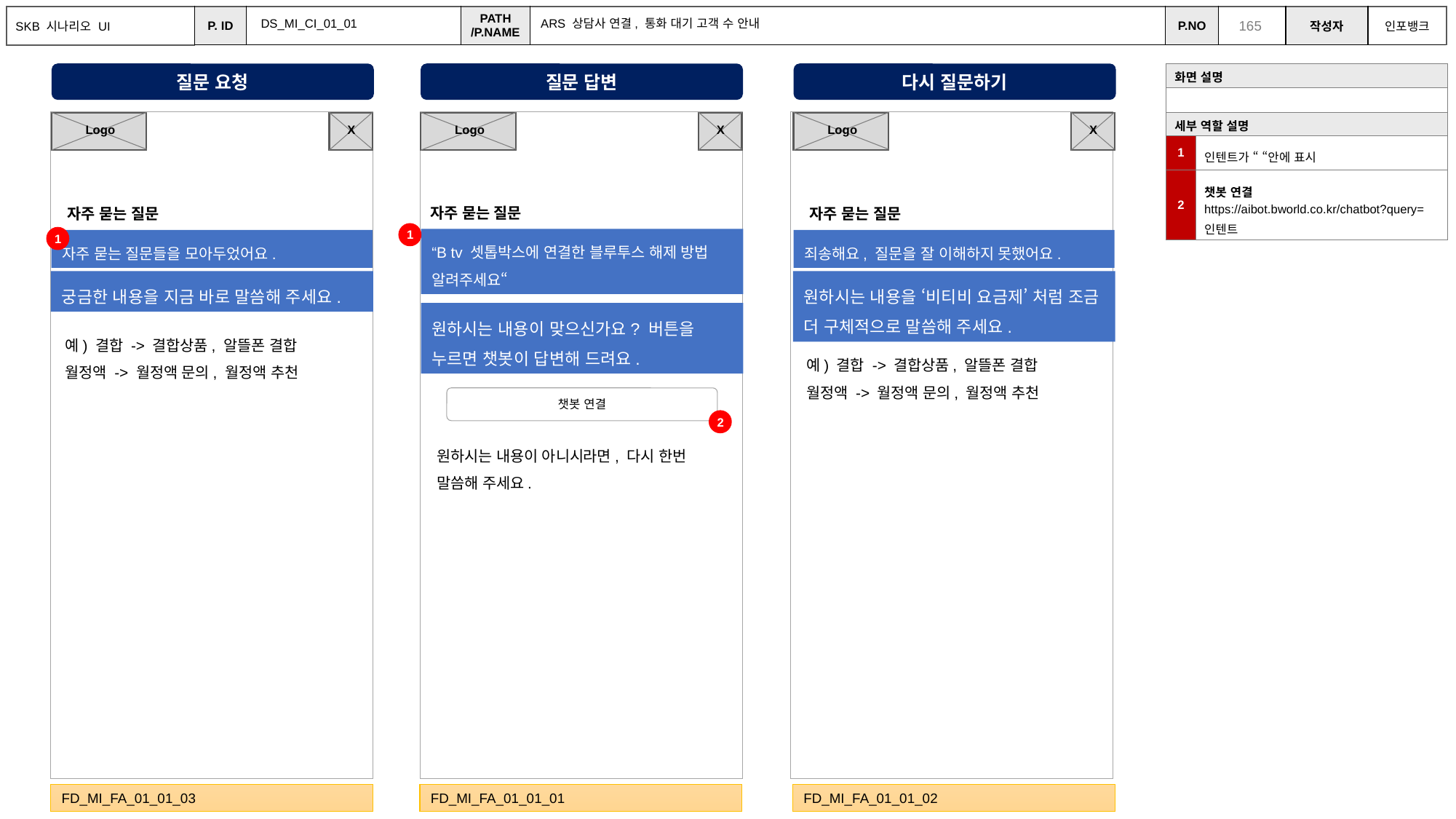

DS_MI_CI_01_01
ARS 상담사 연결, 통화 대기 고객 수 안내
질문 요청
질문 답변
다시 질문하기
| 화면 설명 |  |
| --- | --- |
|  |  |
| 세부 역할 설명 |  |
| 1 | 인텐트가 “ “안에 표시 |
| 2 | 챗봇 연결 https://aibot.bworld.co.kr/chatbot?query=인텐트 |

X

X

X

Logo

Logo

Logo
자주 묻는 질문
자주 묻는 질문
자주 묻는 질문
1
1
“B tv 셋톱박스에 연결한 블루투스 해제 방법 알려주세요“
자주 묻는 질문들을 모아두었어요.
죄송해요, 질문을 잘 이해하지 못했어요.
궁금한 내용을 지금 바로 말씀해 주세요.
원하시는 내용을 ‘비티비 요금제’ 처럼 조금 더 구체적으로 말씀해 주세요.
원하시는 내용이 맞으신가요? 버튼을 누르면 챗봇이 답변해 드려요.
예) 결합 -> 결합상품, 알뜰폰 결합
월정액 -> 월정액 문의, 월정액 추천
예) 결합 -> 결합상품, 알뜰폰 결합
월정액 -> 월정액 문의, 월정액 추천

챗봇 연결
2
원하시는 내용이 아니시라면, 다시 한번 말씀해 주세요.
FD_MI_FA_01_01_03
FD_MI_FA_01_01_01
FD_MI_FA_01_01_02